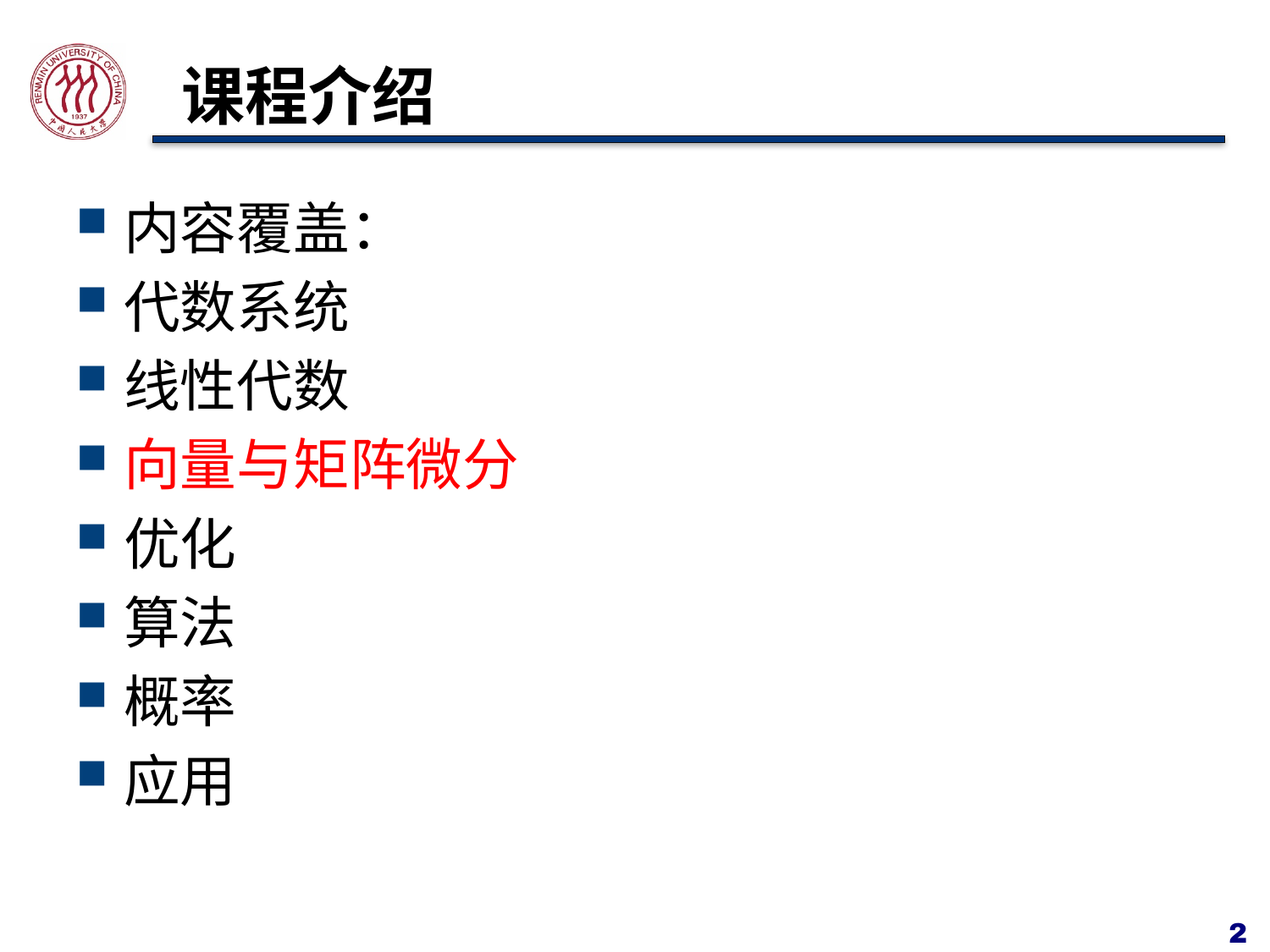

# 课程介绍
内容覆盖：
代数系统
线性代数
向量与矩阵微分
优化
算法
概率
应用

2